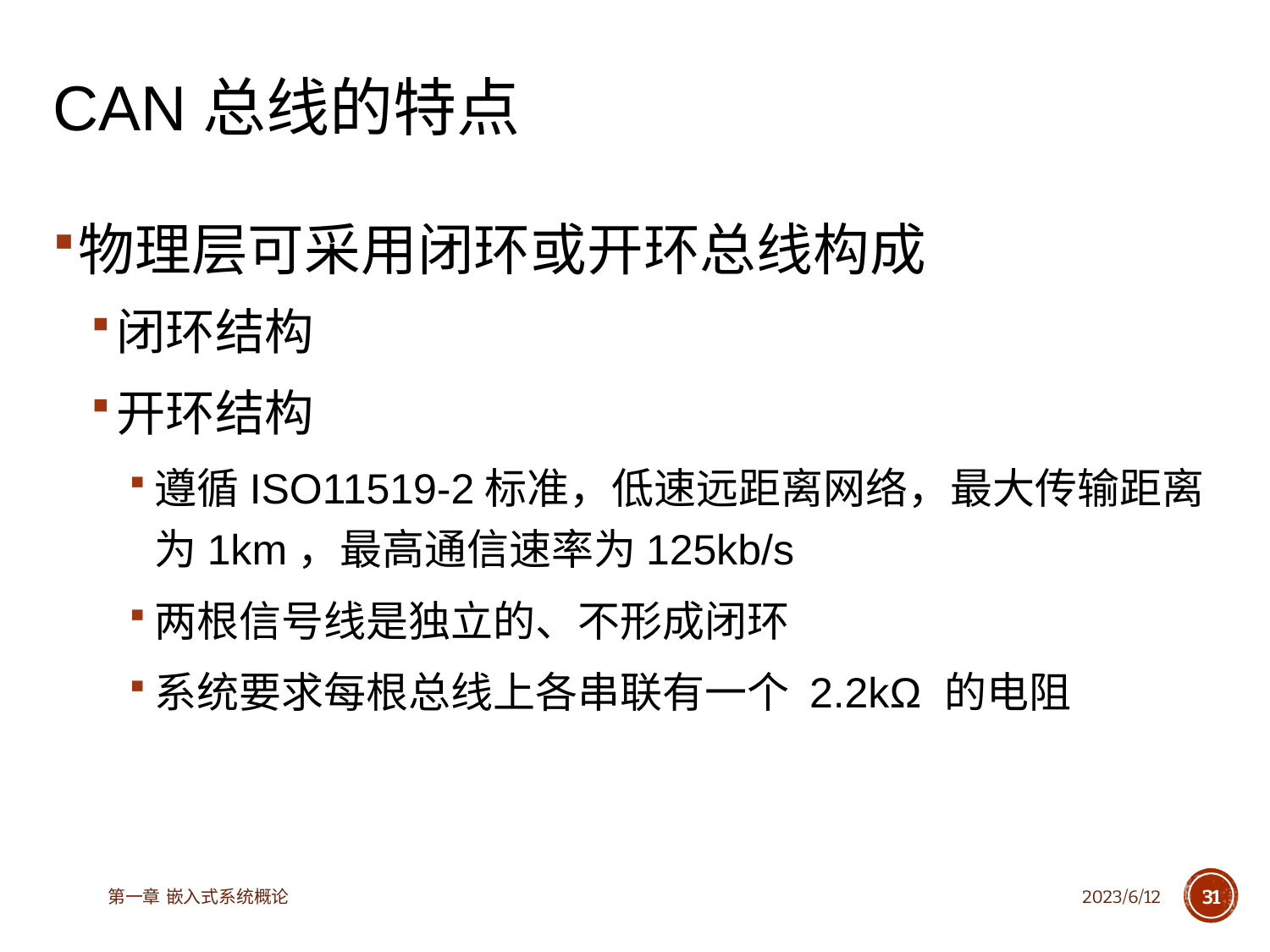

# CAN总线的特点
物理层可采用闭环或开环总线构成
闭环结构
开环结构
遵循ISO11519-2标准，低速远距离网络，最大传输距离为1km，最高通信速率为125kb/s
两根信号线是独立的、不形成闭环
系统要求每根总线上各串联有一个 2.2kΩ 的电阻
第一章 嵌入式系统概论
2023/6/12
31